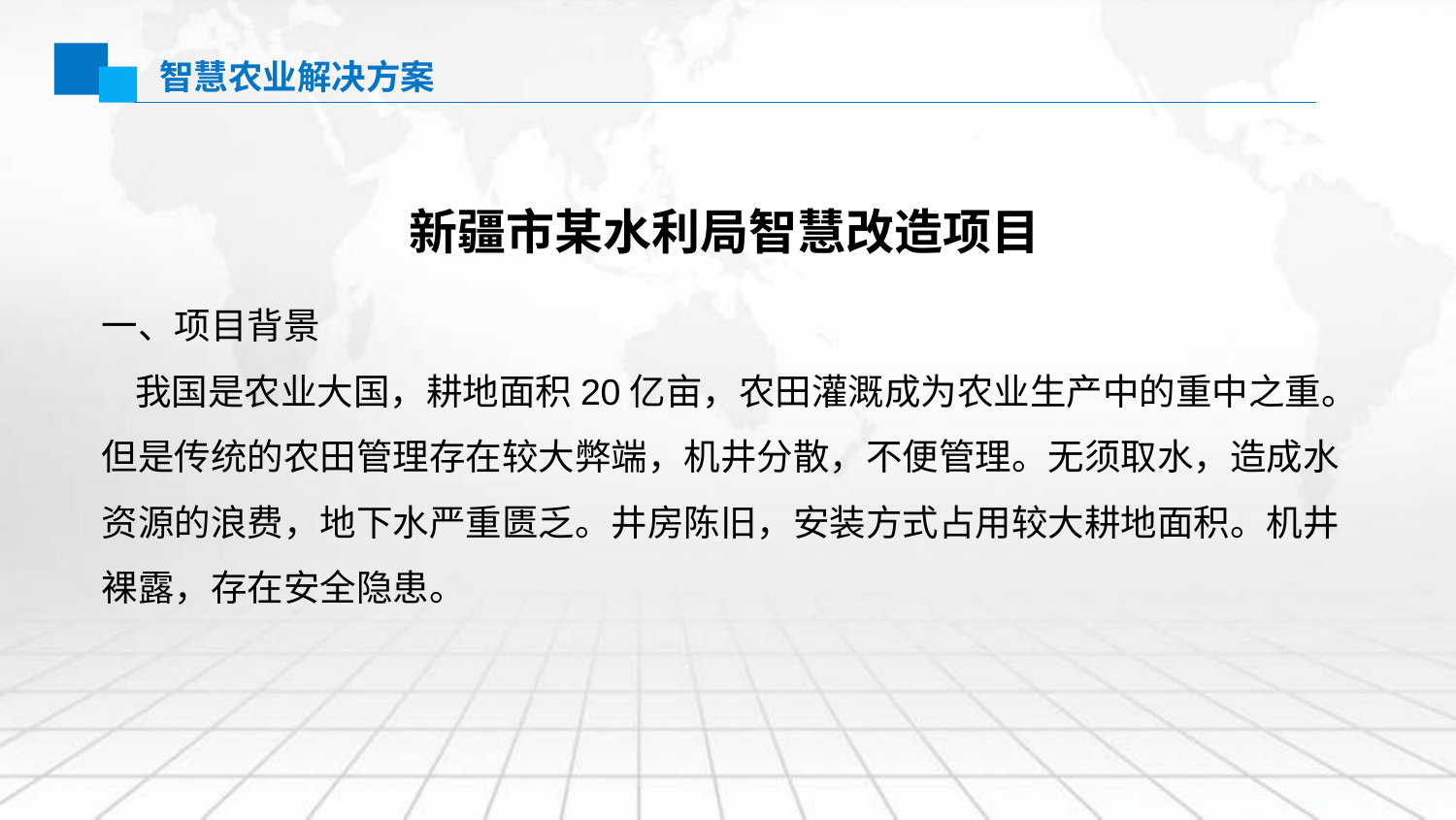

智慧农业解决方案

新疆市某水利局智慧改造项目
一、项目背景
   我国是农业大国，耕地面积20亿亩，农田灌溉成为农业生产中的重中之重。但是传统的农田管理存在较大弊端，机井分散，不便管理。无须取水，造成水资源的浪费，地下水严重匮乏。井房陈旧，安装方式占用较大耕地面积。机井裸露，存在安全隐患。